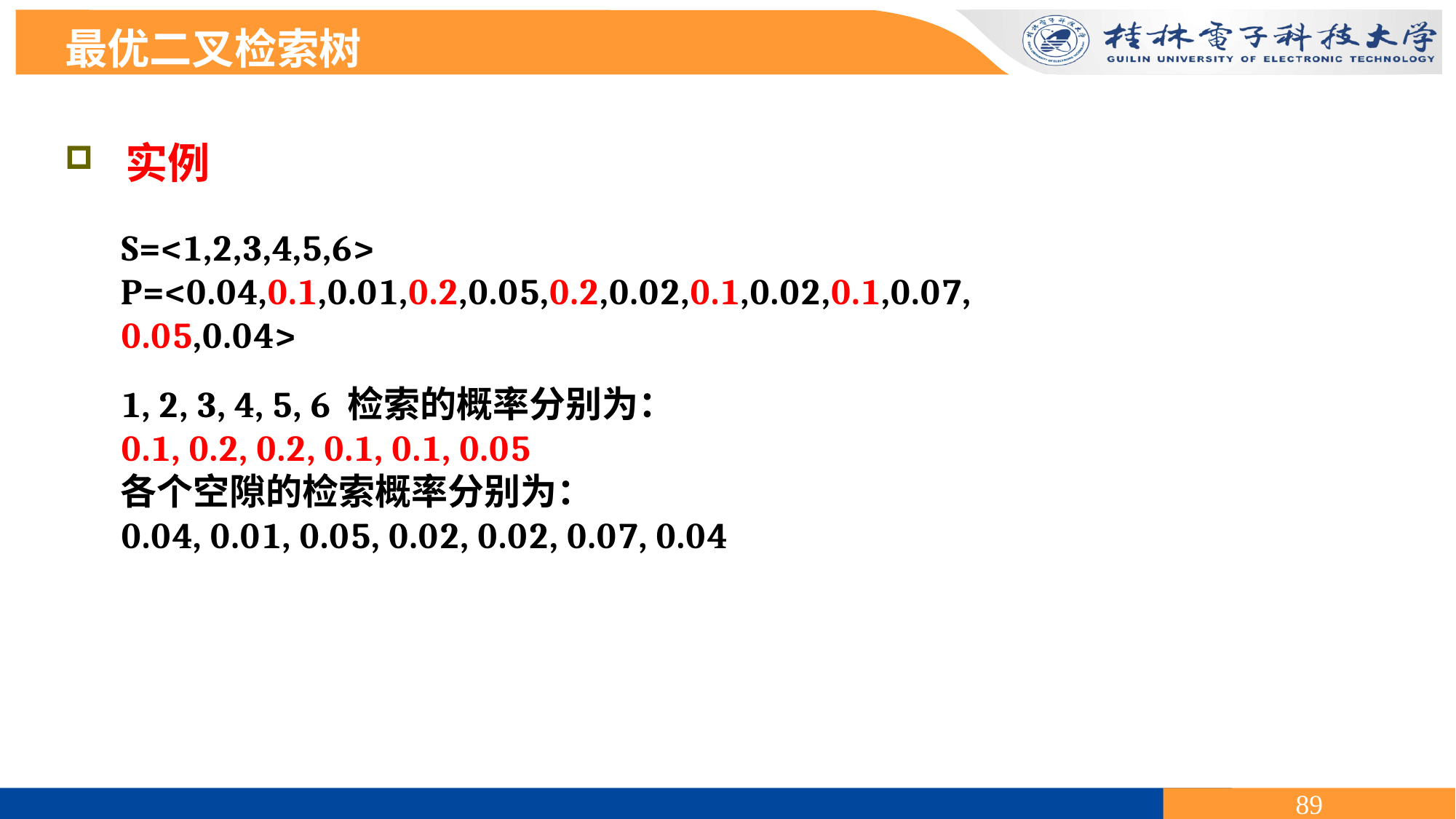

最优二叉检索树
 实例

S=<1,2,3,4,5,6>
P=<0.04,0.1,0.01,0.2,0.05,0.2,0.02,0.1,0.02,0.1,0.07, 0.05,0.04>
1, 2, 3, 4, 5, 6 检索的概率分别为：
0.1, 0.2, 0.2, 0.1, 0.1, 0.05
各个空隙的检索概率分别为：
0.04, 0.01, 0.05, 0.02, 0.02, 0.07, 0.04